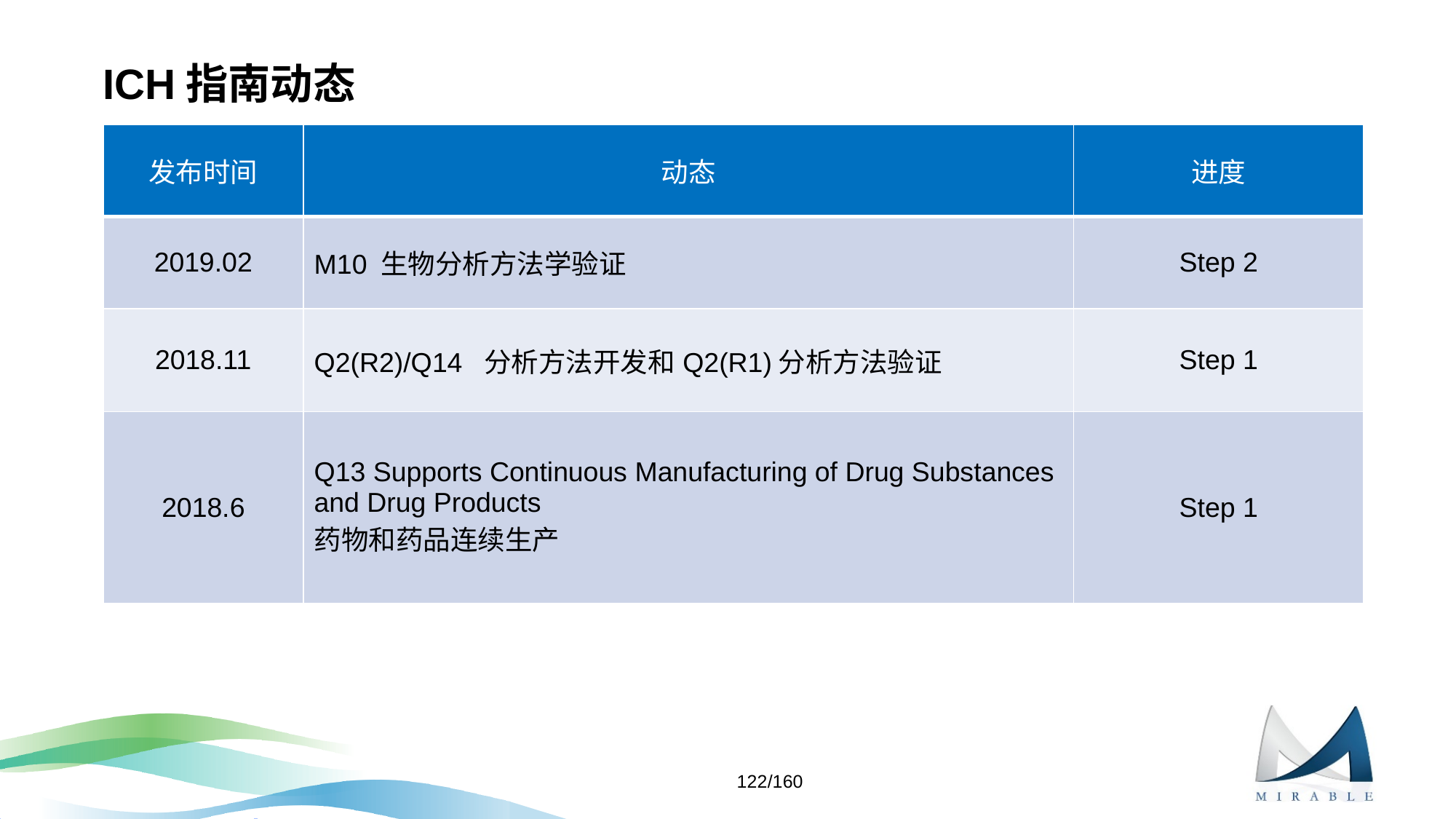

# ICH指南动态
| 发布时间 | 动态 | 进度 |
| --- | --- | --- |
| 2019.02 | M10 生物分析方法学验证 | Step 2 |
| 2018.11 | Q2(R2)/Q14 分析方法开发和Q2(R1)分析方法验证 | Step 1 |
| 2018.6 | Q13 Supports Continuous Manufacturing of Drug Substances and Drug Products 药物和药品连续生产 | Step 1 |
122/160